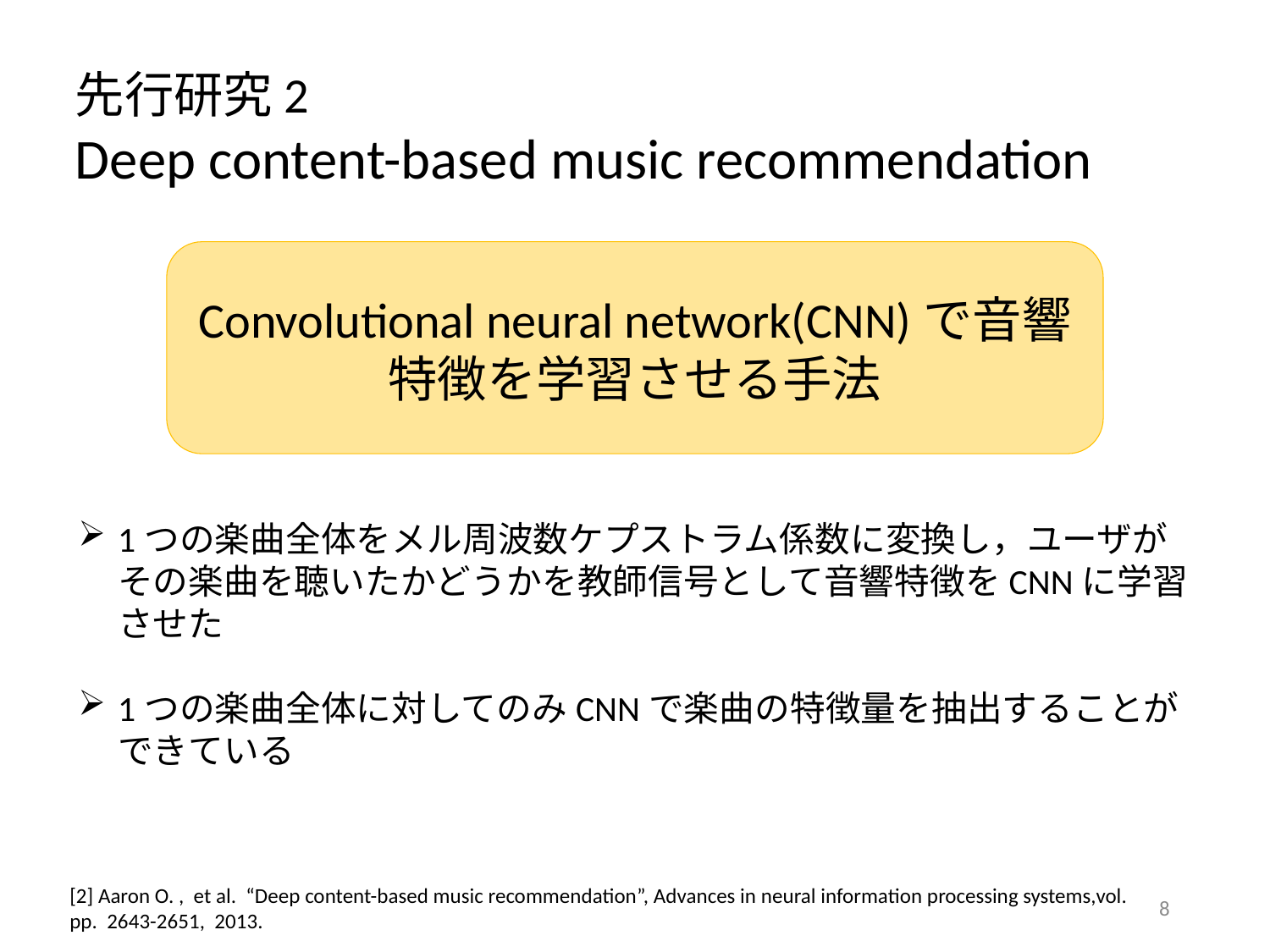

先行研究2
Deep content-based music recommendation
Convolutional neural network(CNN)で音響特徴を学習させる手法
1つの楽曲全体をメル周波数ケプストラム係数に変換し，ユーザがその楽曲を聴いたかどうかを教師信号として音響特徴をCNNに学習させた

1つの楽曲全体に対してのみCNNで楽曲の特徴量を抽出することができている
[2] Aaron O. ,  et al.  “Deep content-based music recommendation”, Advances in neural information processing systems,vol.   pp.  2643-2651,  2013.
8